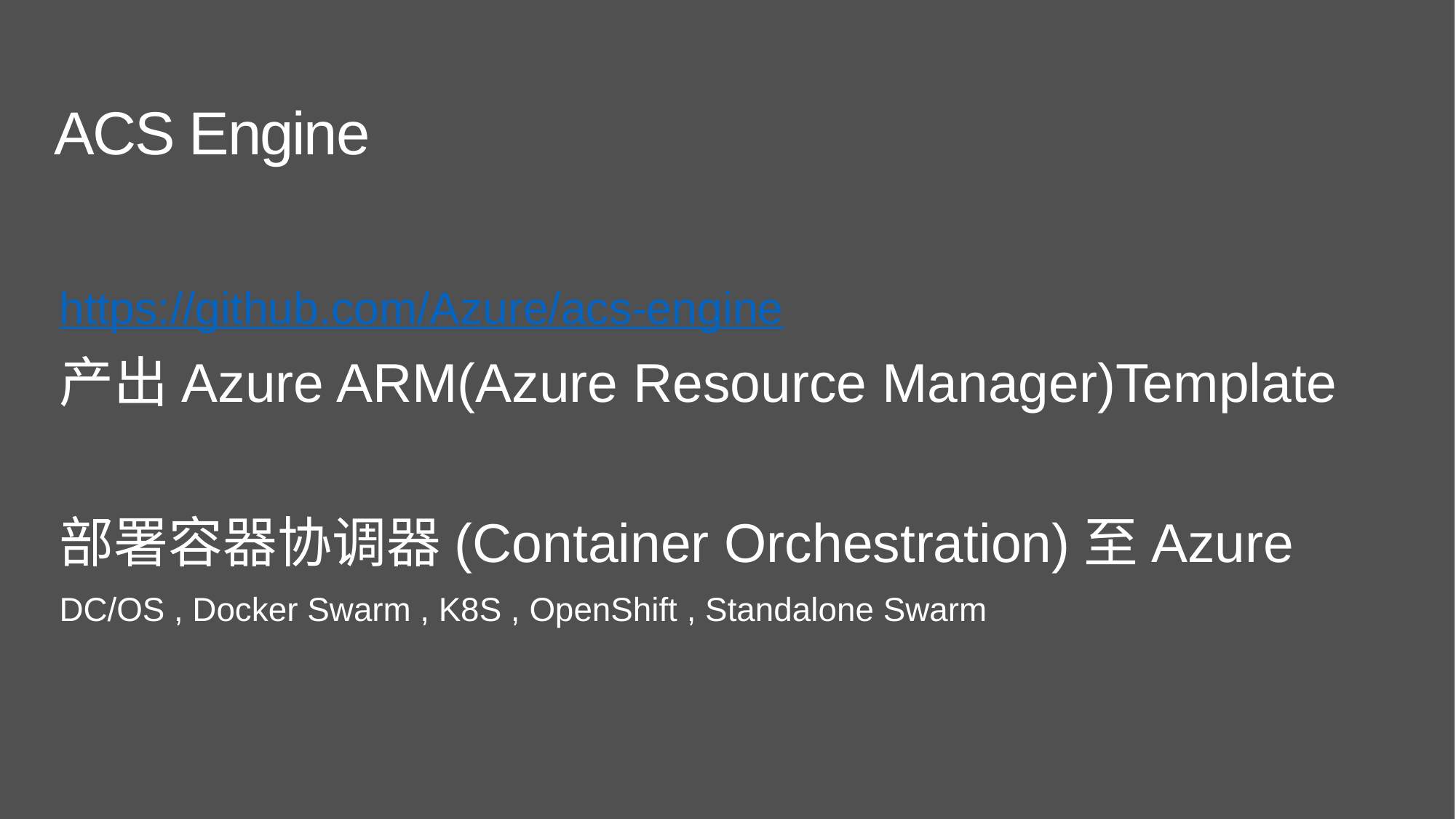

ACS Engine
https://github.com/Azure/acs-engine
产出Azure ARM(Azure Resource Manager)Template

部署容器协调器(Container Orchestration)至Azure
DC/OS , Docker Swarm , K8S , OpenShift , Standalone Swarm